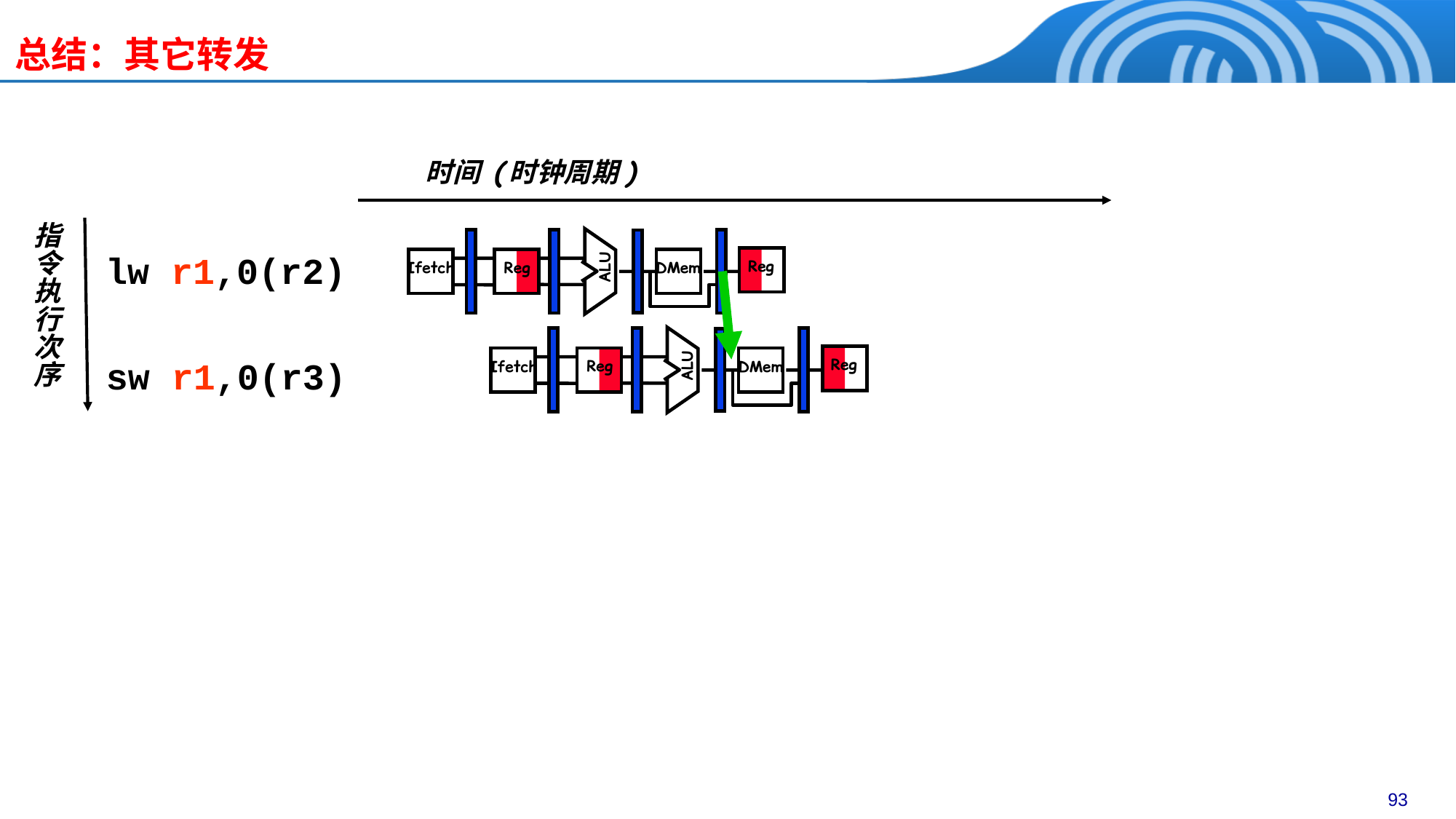

总结：其它转发
时间 (时钟周期)

指
令
执
行
次
序
lw r1,0(r2)
sw r1,0(r3)

ALU

Reg

Reg

Ifetch

DMem

ALU

Reg

Reg

Ifetch

DMem